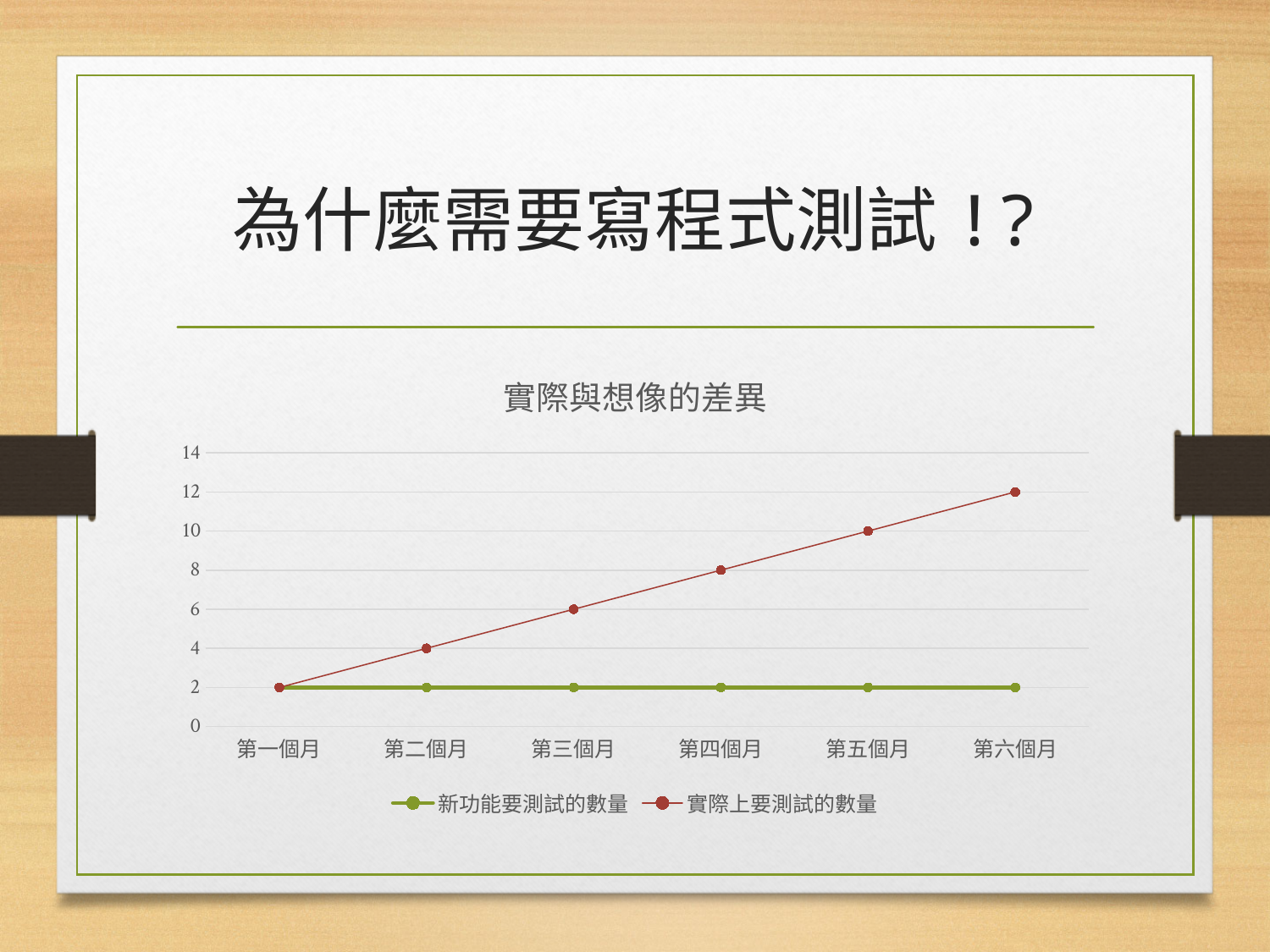

# 為什麼需要寫程式測試!?

### Chart: 實際與想像的差異

| Category | 新功能要測試的數量 | 實際上要測試的數量 |
|---|---|---|
| 第一個月 | 2.0 | 2.0 |
| 第二個月 | 2.0 | 4.0 |
| 第三個月 | 2.0 | 6.0 |
| 第四個月 | 2.0 | 8.0 |
| 第五個月 | 2.0 | 10.0 |
| 第六個月 | 2.0 | 12.0 |